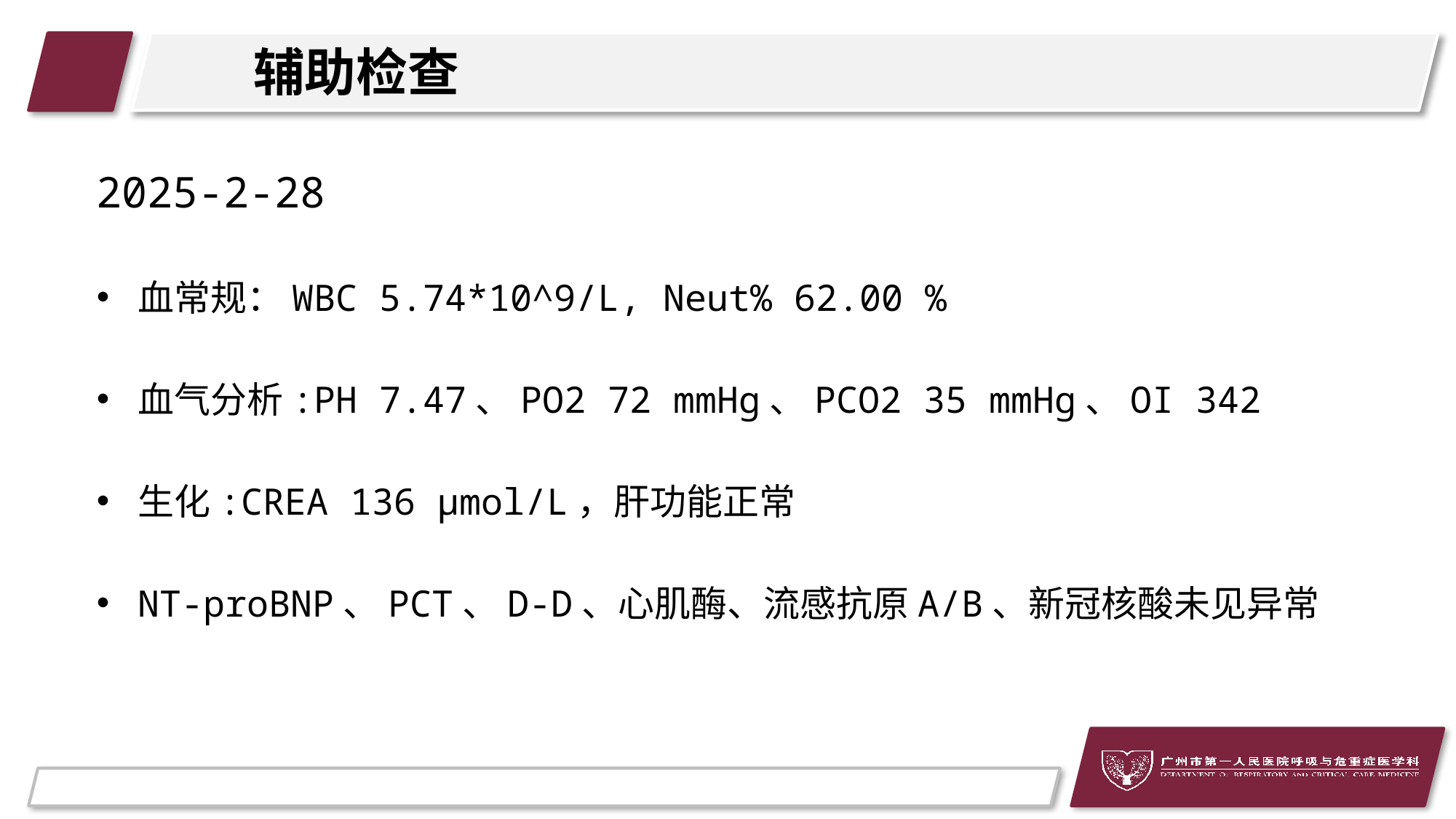

# 辅助检查
2025-2-28

血常规：WBC 5.74*10^9/L, Neut% 62.00 %

血气分析:PH 7.47、PO2 72 mmHg、PCO2 35 mmHg、OI 342

生化:CREA 136 μmol/L，肝功能正常

NT-proBNP、PCT、D-D、心肌酶、流感抗原A/B、新冠核酸未见异常